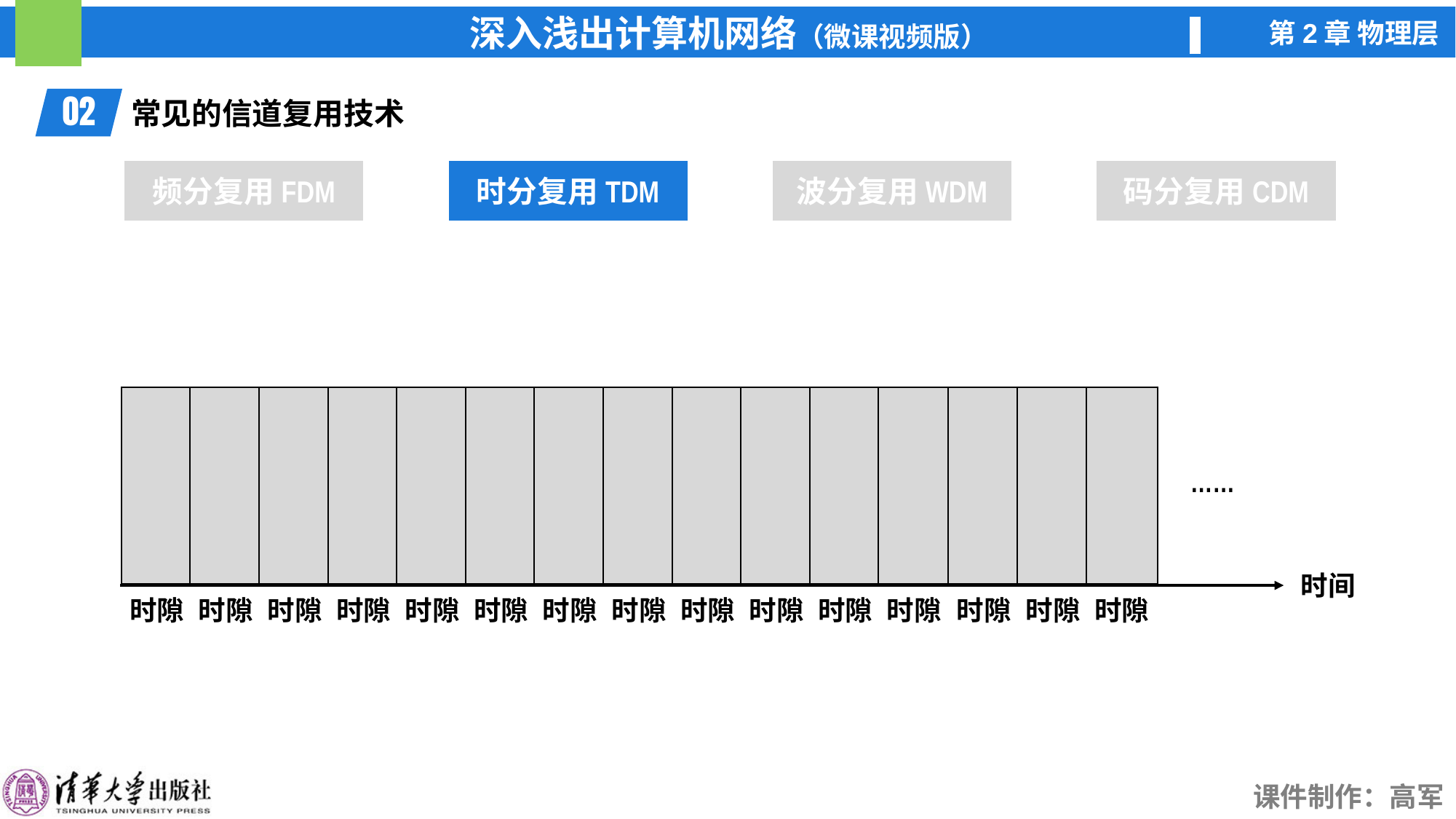

02
常见的信道复用技术
频分复用FDM
时分复用TDM
时分复用TDM
波分复用WDM
码分复用CDM

时隙

时隙

时隙

时隙

时隙

时隙

时隙

时隙

时隙

时隙

时隙

时隙

时隙

时隙

时隙
……
时间